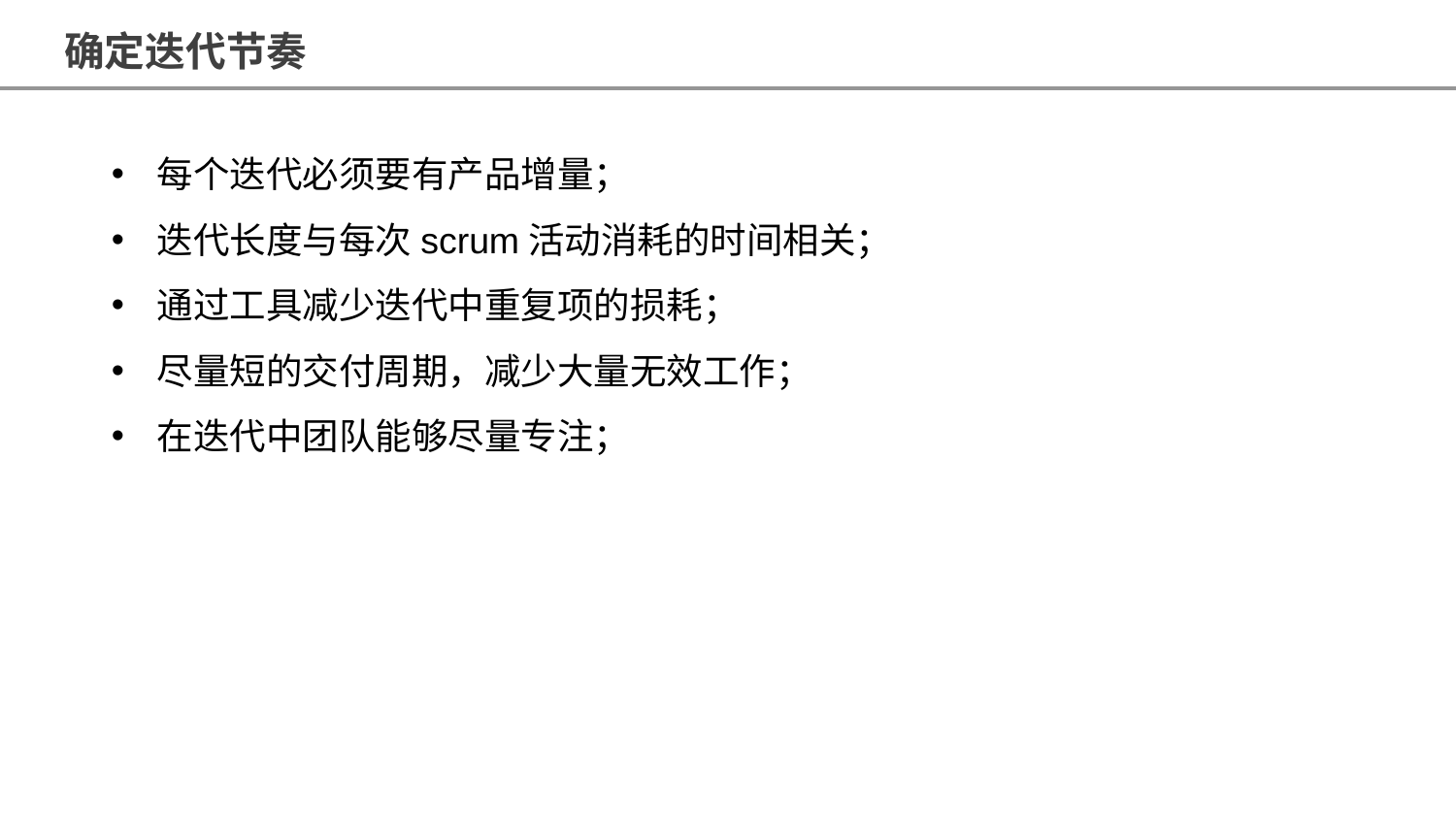

确定迭代节奏
每个迭代必须要有产品增量；
迭代长度与每次scrum活动消耗的时间相关；
通过工具减少迭代中重复项的损耗；
尽量短的交付周期，减少大量无效工作；
在迭代中团队能够尽量专注；